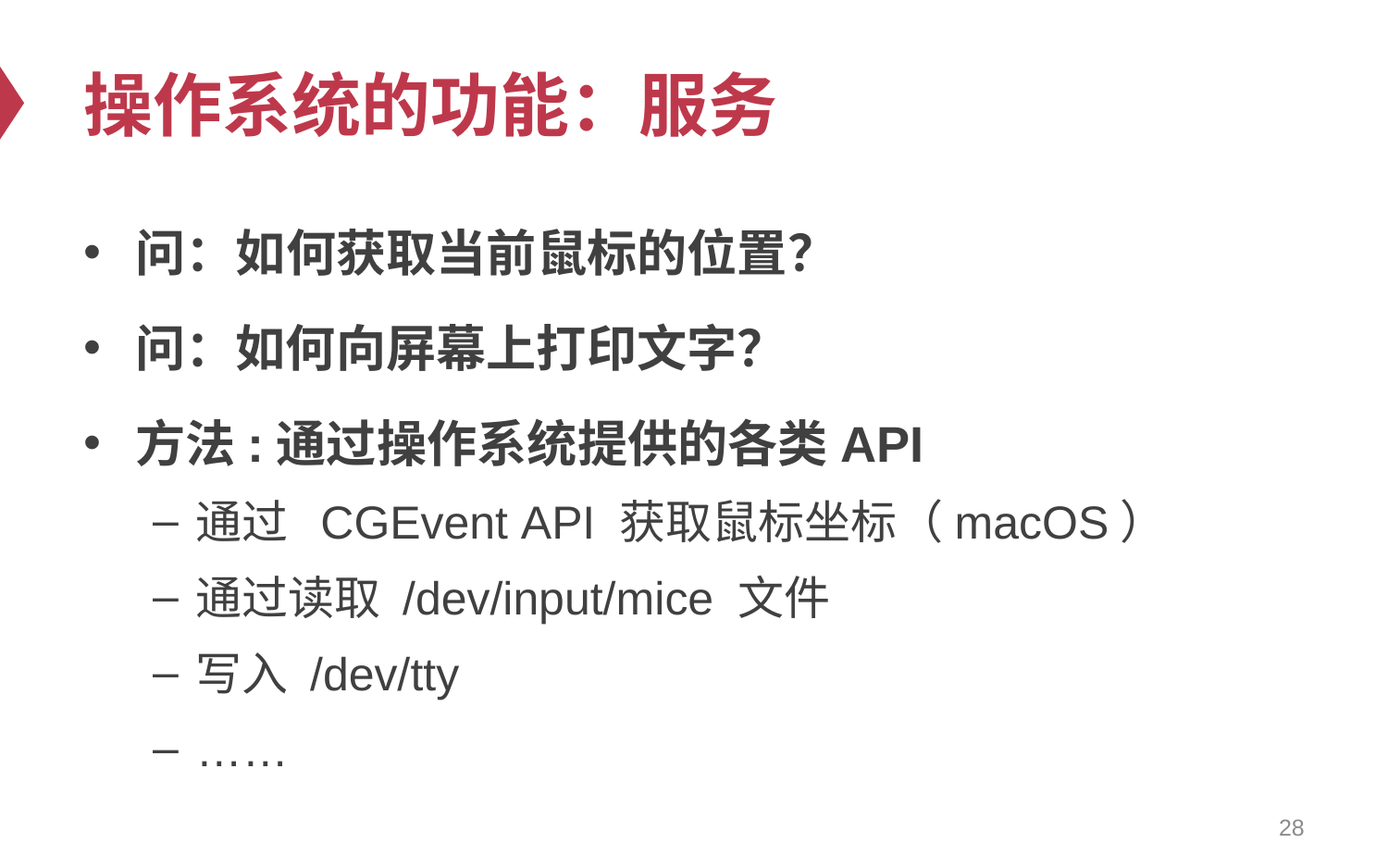

# 操作系统的功能：服务
问：如何获取当前鼠标的位置？
问：如何向屏幕上打印文字？
方法:通过操作系统提供的各类API
通过  CGEvent API 获取鼠标坐标（macOS）
通过读取 /dev/input/mice 文件
写入 /dev/tty
……
28